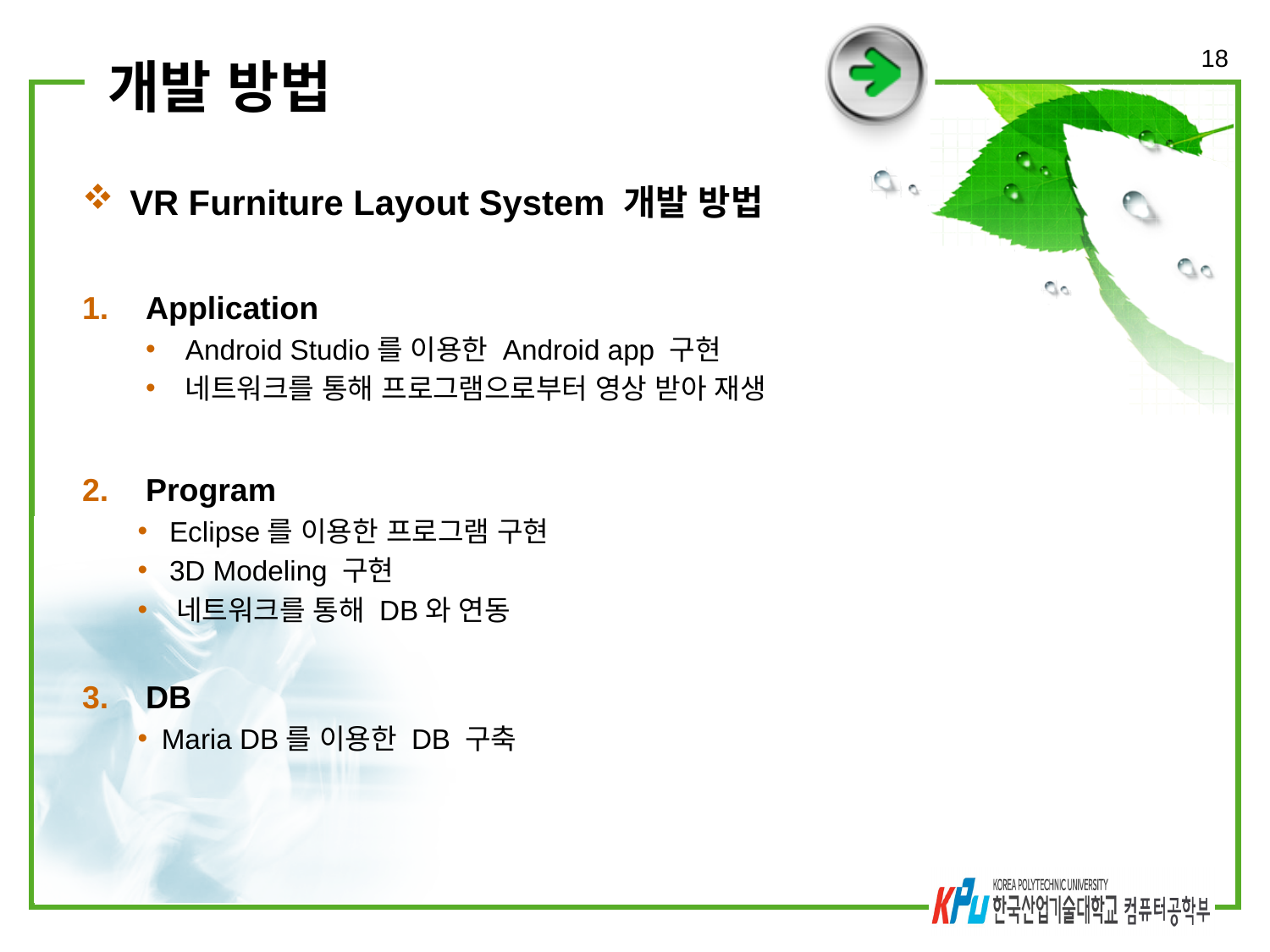

18
# 개발 방법

VR Furniture Layout System 개발 방법

Application
Android Studio를 이용한 Android app 구현
네트워크를 통해 프로그램으로부터 영상 받아 재생

Program
 Eclipse를 이용한 프로그램 구현
 3D Modeling 구현
 네트워크를 통해 DB와 연동

DB
Maria DB를 이용한 DB 구축